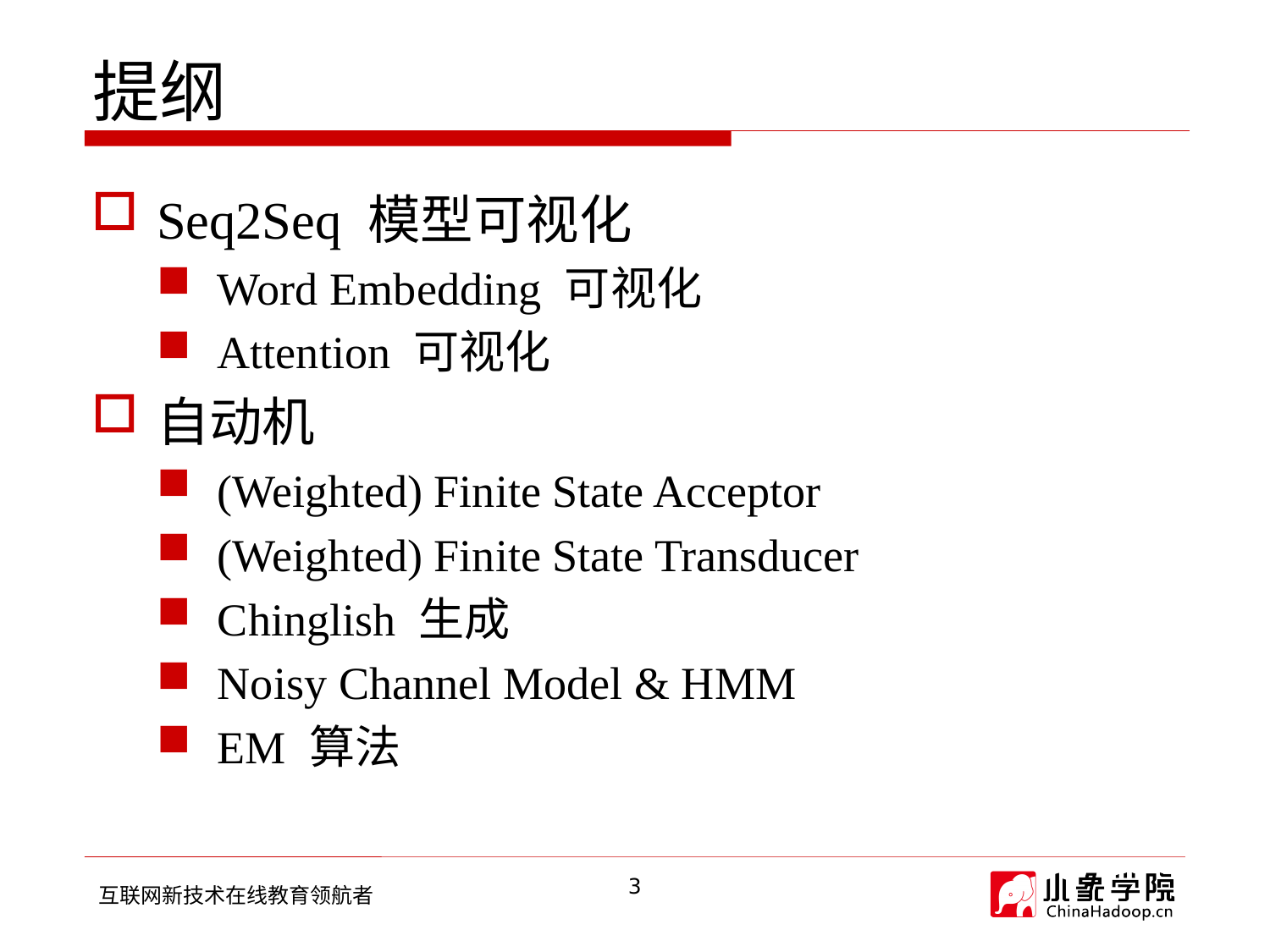

# 提纲
Seq2Seq 模型可视化
Word Embedding 可视化
Attention 可视化
自动机
(Weighted) Finite State Acceptor
(Weighted) Finite State Transducer
Chinglish 生成
Noisy Channel Model & HMM
EM 算法

3